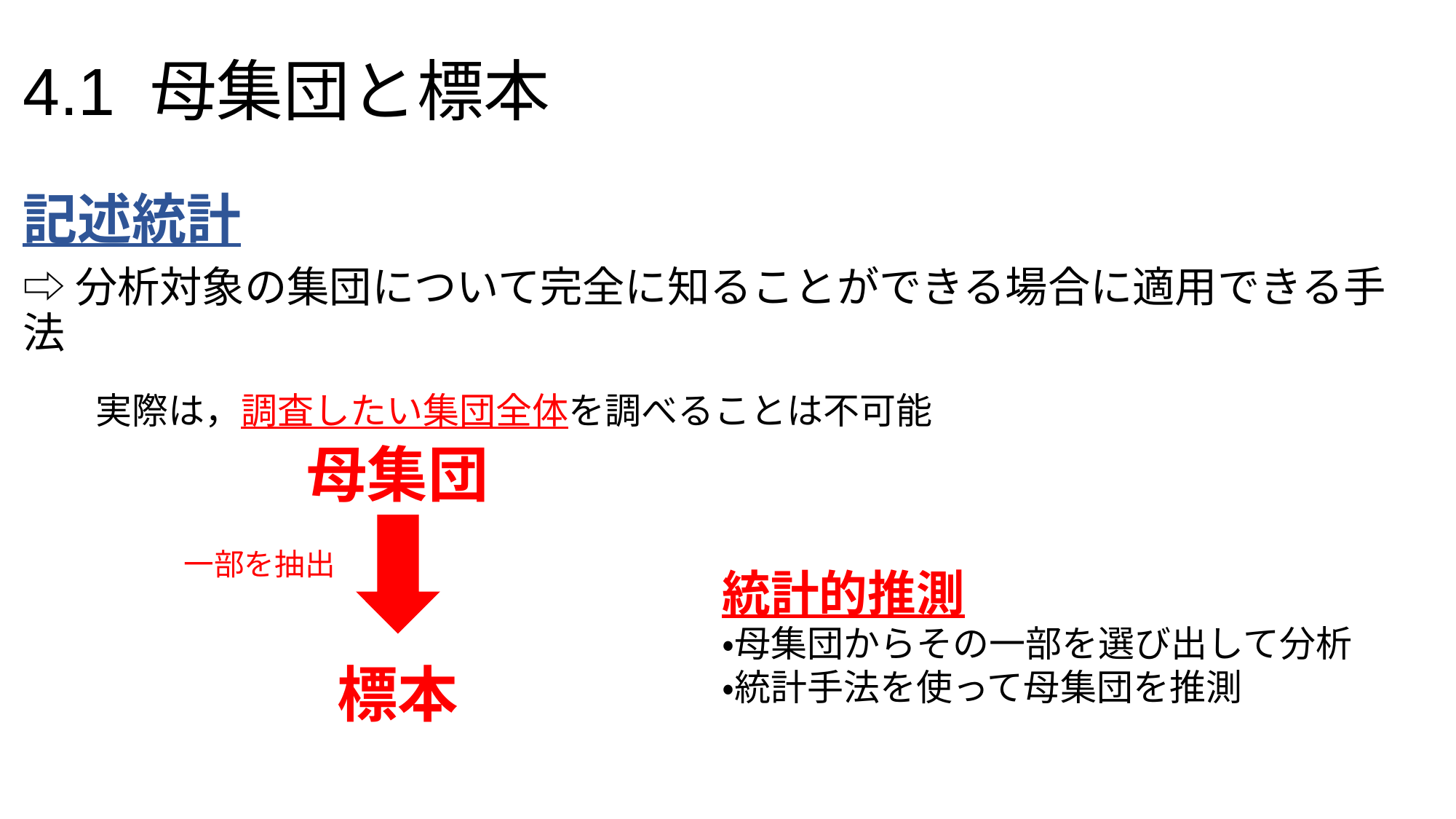

# 4.1 母集団と標本
記述統計
⇨分析対象の集団について完全に知ることができる場合に適用できる手法
実際は，調査したい集団全体を調べることは不可能
母集団

一部を抽出
統計的推測
・母集団からその一部を選び出して分析
・統計手法を使って母集団を推測
標本